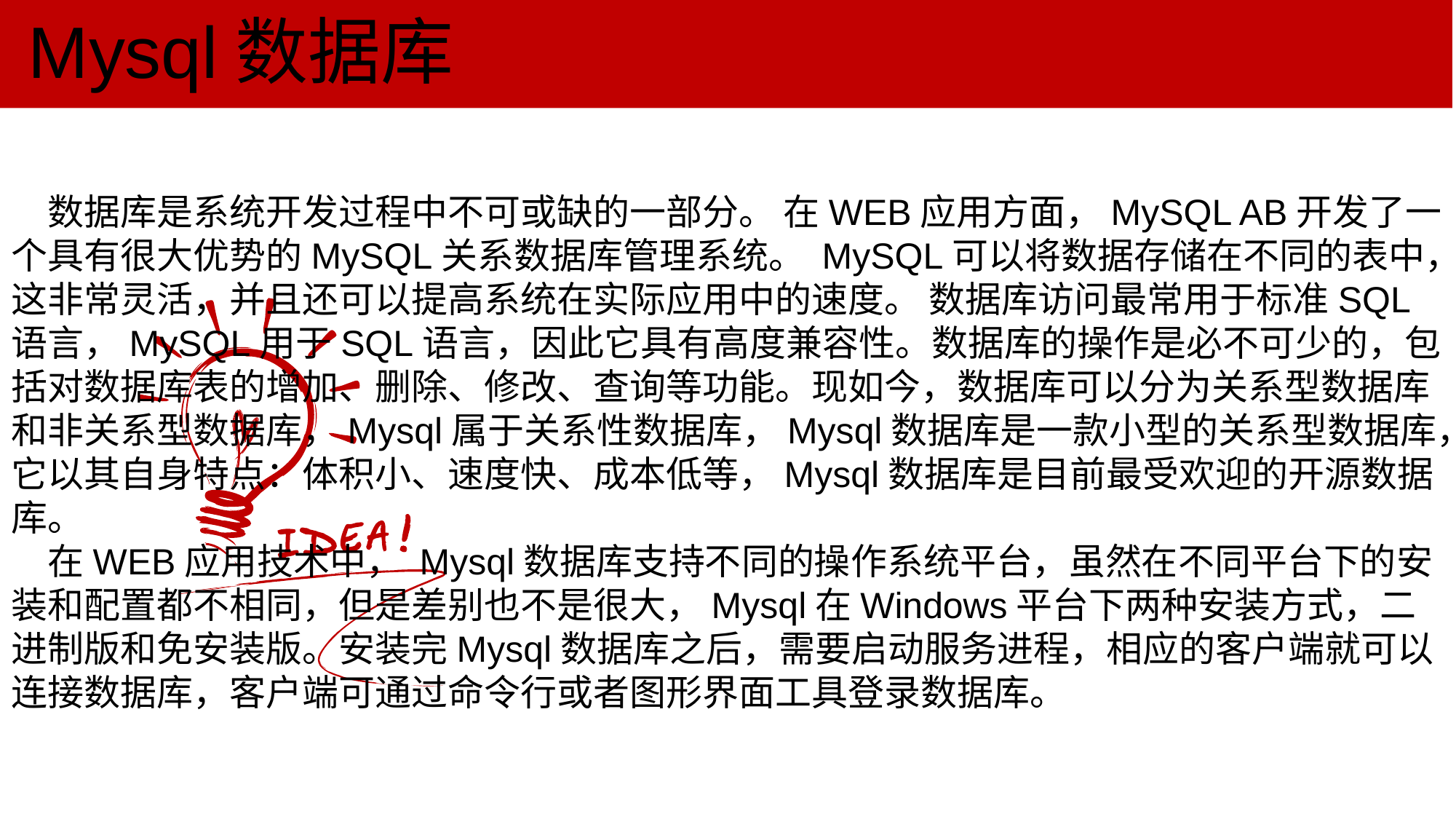

Mysql数据库
数据库是系统开发过程中不可或缺的一部分。 在WEB应用方面，MySQL AB开发了一个具有很大优势的MySQL关系数据库管理系统。 MySQL可以将数据存储在不同的表中，这非常灵活，并且还可以提高系统在实际应用中的速度。 数据库访问最常用于标准SQL语言，MySQL用于SQL语言，因此它具有高度兼容性。数据库的操作是必不可少的，包括对数据库表的增加、删除、修改、查询等功能。现如今，数据库可以分为关系型数据库和非关系型数据库，Mysql属于关系性数据库，Mysql数据库是一款小型的关系型数据库，它以其自身特点：体积小、速度快、成本低等，Mysql数据库是目前最受欢迎的开源数据库。
在WEB应用技术中， Mysql数据库支持不同的操作系统平台，虽然在不同平台下的安装和配置都不相同，但是差别也不是很大，Mysql在Windows平台下两种安装方式，二进制版和免安装版。安装完Mysql数据库之后，需要启动服务进程，相应的客户端就可以连接数据库，客户端可通过命令行或者图形界面工具登录数据库。